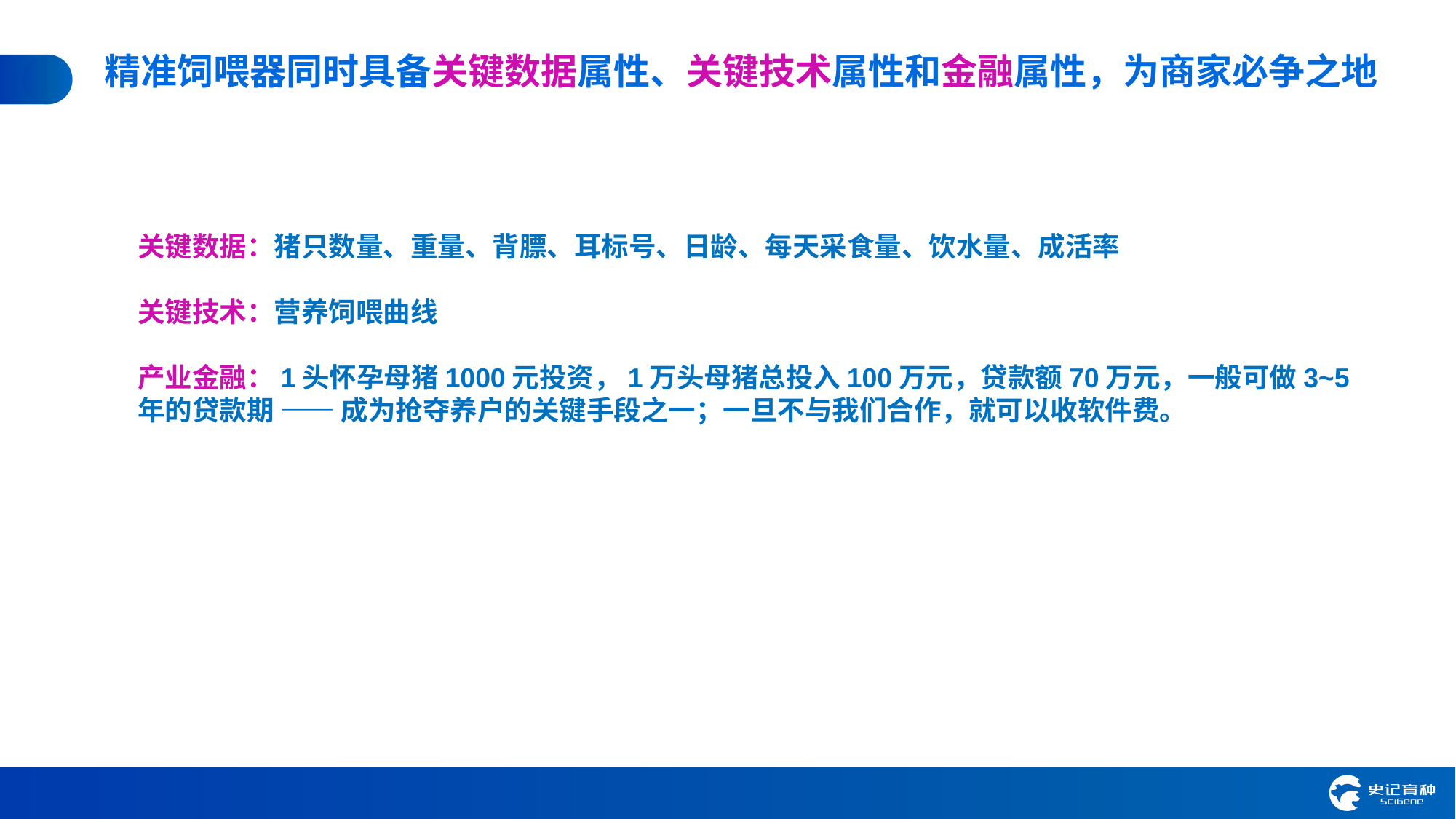

精准饲喂器同时具备关键数据属性、关键技术属性和金融属性，为商家必争之地
关键数据：猪只数量、重量、背膘、耳标号、日龄、每天采食量、饮水量、成活率

关键技术：营养饲喂曲线

产业金融：1头怀孕母猪1000元投资，1万头母猪总投入100万元，贷款额70万元，一般可做3~5年的贷款期 —— 成为抢夺养户的关键手段之一；一旦不与我们合作，就可以收软件费。